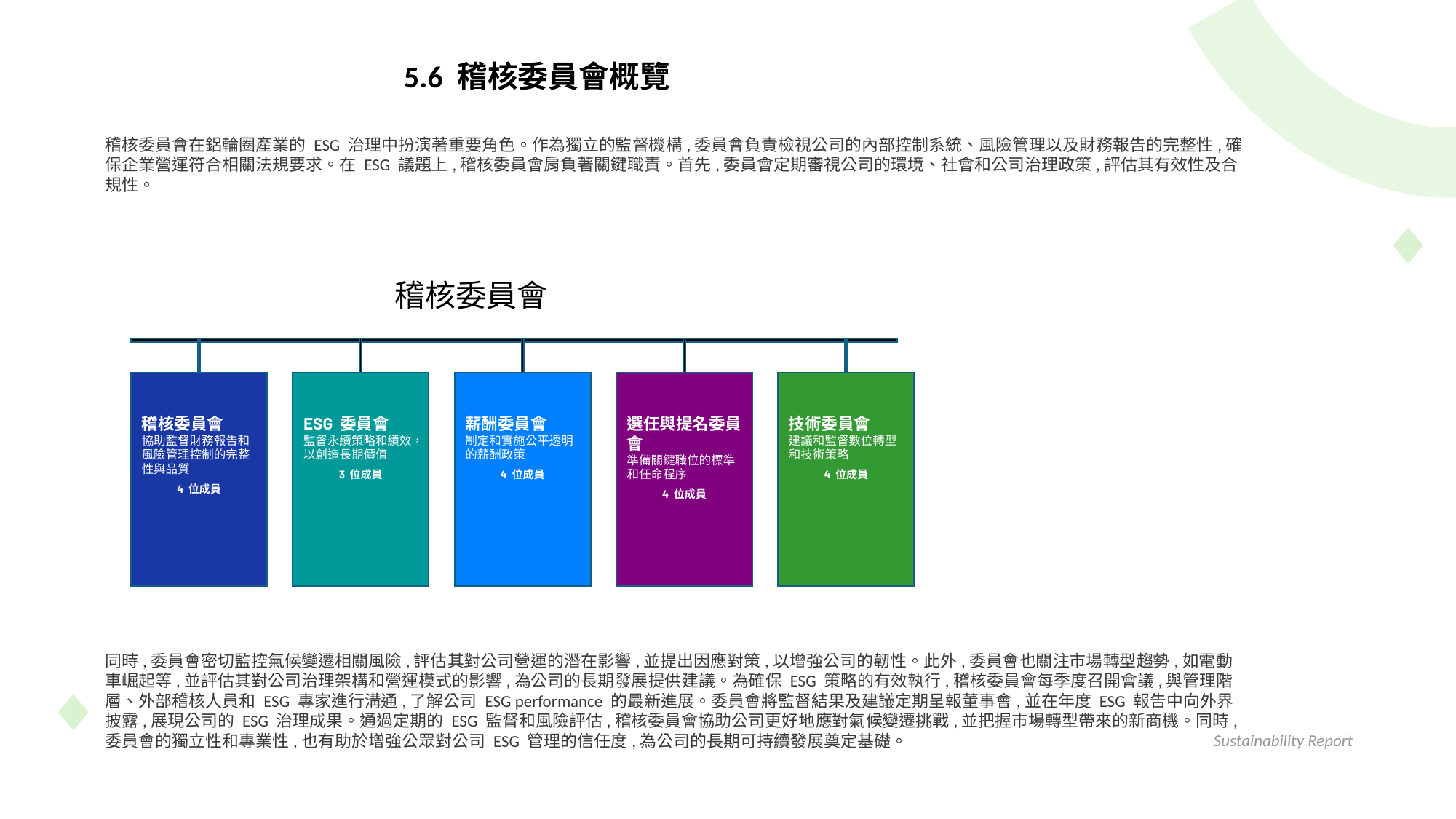

5.6 稽核委員會概覽
稽核委員會在鋁輪圈產業的 ESG 治理中扮演著重要角色。作為獨立的監督機構,委員會負責檢視公司的內部控制系統、風險管理以及財務報告的完整性,確保企業營運符合相關法規要求。在 ESG 議題上,稽核委員會肩負著關鍵職責。首先,委員會定期審視公司的環境、社會和公司治理政策,評估其有效性及合規性。
稽核委員會

稽核委員會
協助監督財務報告和風險管理控制的完整性與品質
4 位成員

ESG 委員會
監督永續策略和績效，以創造長期價值
3 位成員

薪酬委員會
制定和實施公平透明的薪酬政策
4 位成員

選任與提名委員會
準備關鍵職位的標準和任命程序
4 位成員

技術委員會
建議和監督數位轉型和技術策略
4 位成員
同時,委員會密切監控氣候變遷相關風險,評估其對公司營運的潛在影響,並提出因應對策,以增強公司的韌性。此外,委員會也關注市場轉型趨勢,如電動車崛起等,並評估其對公司治理架構和營運模式的影響,為公司的長期發展提供建議。為確保 ESG 策略的有效執行,稽核委員會每季度召開會議,與管理階層、外部稽核人員和 ESG 專家進行溝通,了解公司 ESG performance 的最新進展。委員會將監督結果及建議定期呈報董事會,並在年度 ESG 報告中向外界披露,展現公司的 ESG 治理成果。通過定期的 ESG 監督和風險評估,稽核委員會協助公司更好地應對氣候變遷挑戰,並把握市場轉型帶來的新商機。同時,委員會的獨立性和專業性,也有助於增強公眾對公司 ESG 管理的信任度,為公司的長期可持續發展奠定基礎。
Sustainability Report